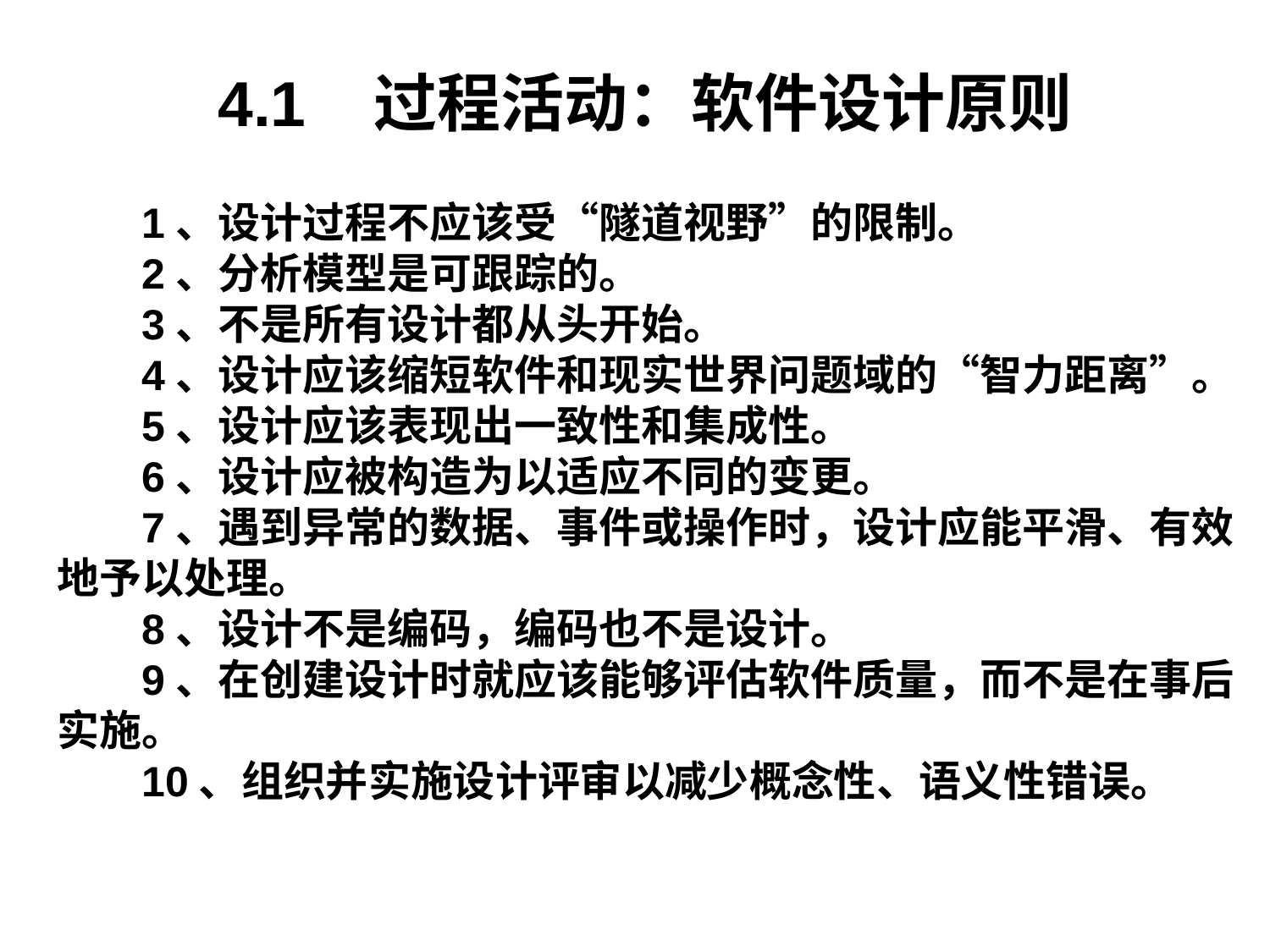

4.1   过程活动：软件设计原则
    1、设计过程不应该受“隧道视野”的限制。
    2、分析模型是可跟踪的。
    3、不是所有设计都从头开始。
    4、设计应该缩短软件和现实世界问题域的“智力距离”。
    5、设计应该表现出一致性和集成性。
    6、设计应被构造为以适应不同的变更。
    7、遇到异常的数据、事件或操作时，设计应能平滑、有效地予以处理。
    8、设计不是编码，编码也不是设计。
    9、在创建设计时就应该能够评估软件质量，而不是在事后实施。
    10、组织并实施设计评审以减少概念性、语义性错误。